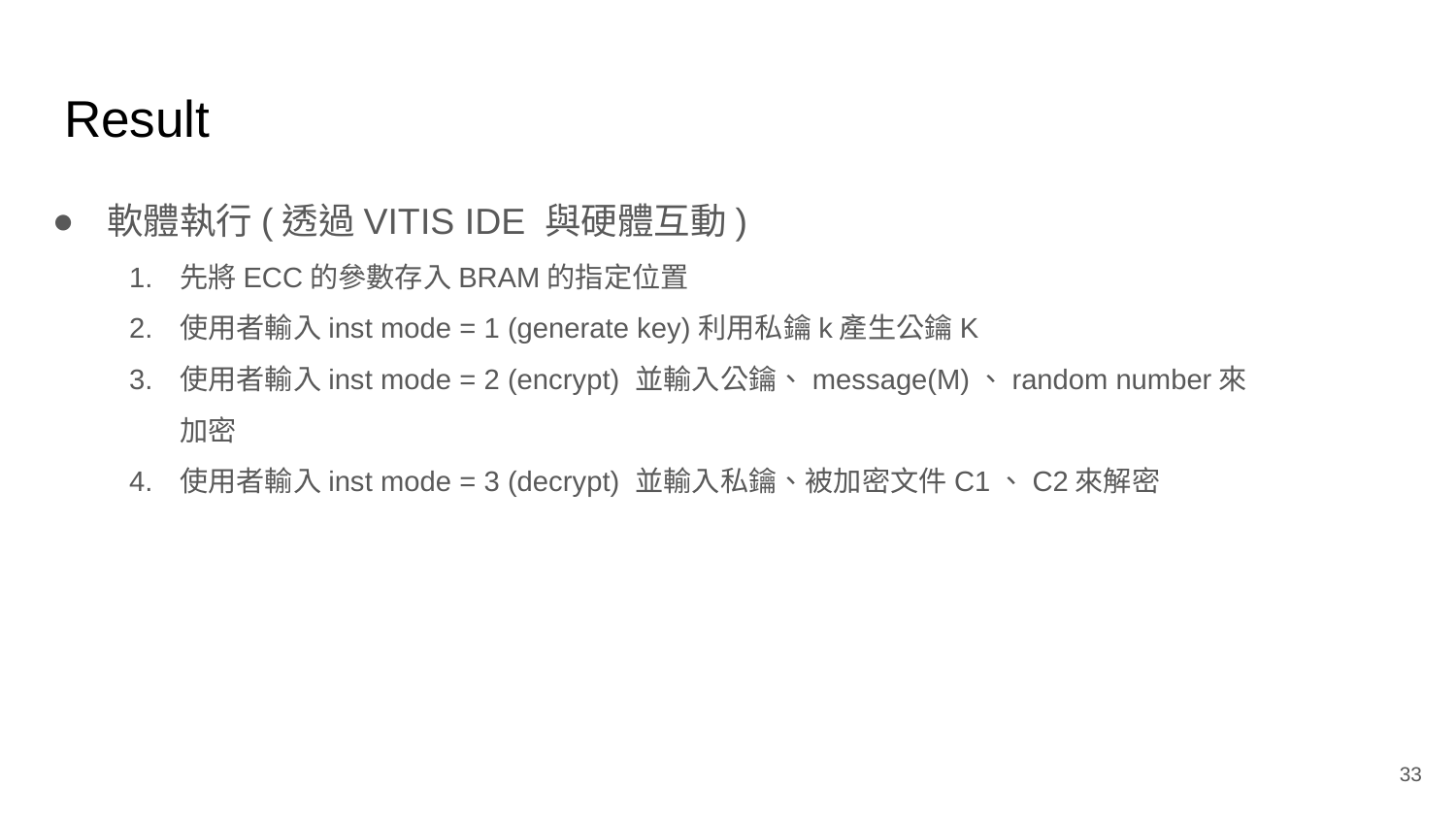

# Result
軟體執行(透過VITIS IDE 與硬體互動)
先將ECC的參數存入BRAM的指定位置
使用者輸入inst mode = 1 (generate key)利用私鑰k產生公鑰K
使用者輸入inst mode = 2 (encrypt) 並輸入公鑰、message(M)、random number來加密
使用者輸入inst mode = 3 (decrypt) 並輸入私鑰、被加密文件C1、C2來解密
33